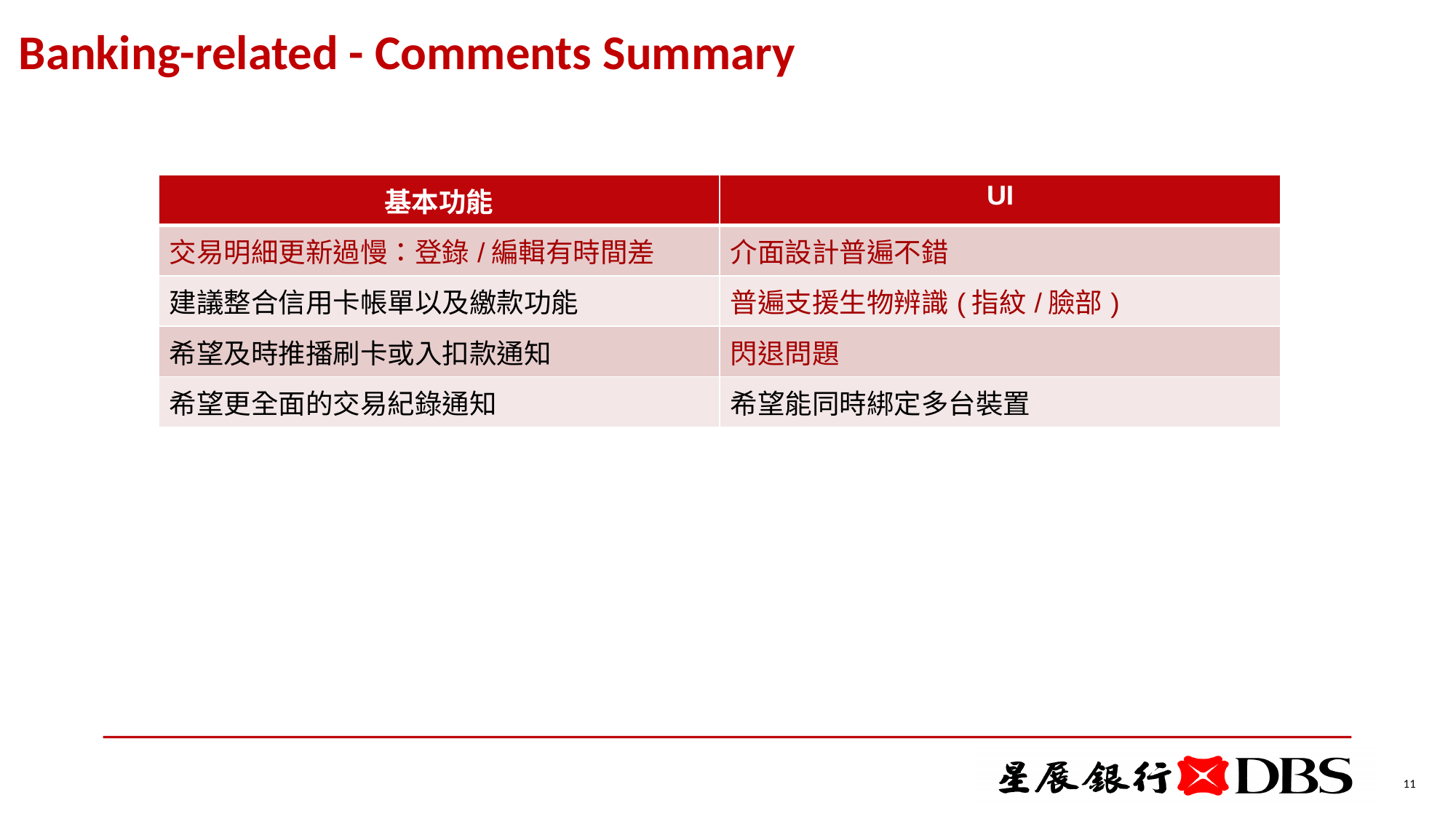

# Banking-related - Comments Summary
| 基本功能 | UI |
| --- | --- |
| 交易明細更新過慢：登錄/編輯有時間差 | 介面設計普遍不錯 |
| 建議整合信用卡帳單以及繳款功能 | 普遍支援生物辨識(指紋/臉部) |
| 希望及時推播刷卡或入扣款通知 | 閃退問題 |
| 希望更全面的交易紀錄通知 | 希望能同時綁定多台裝置 |
11